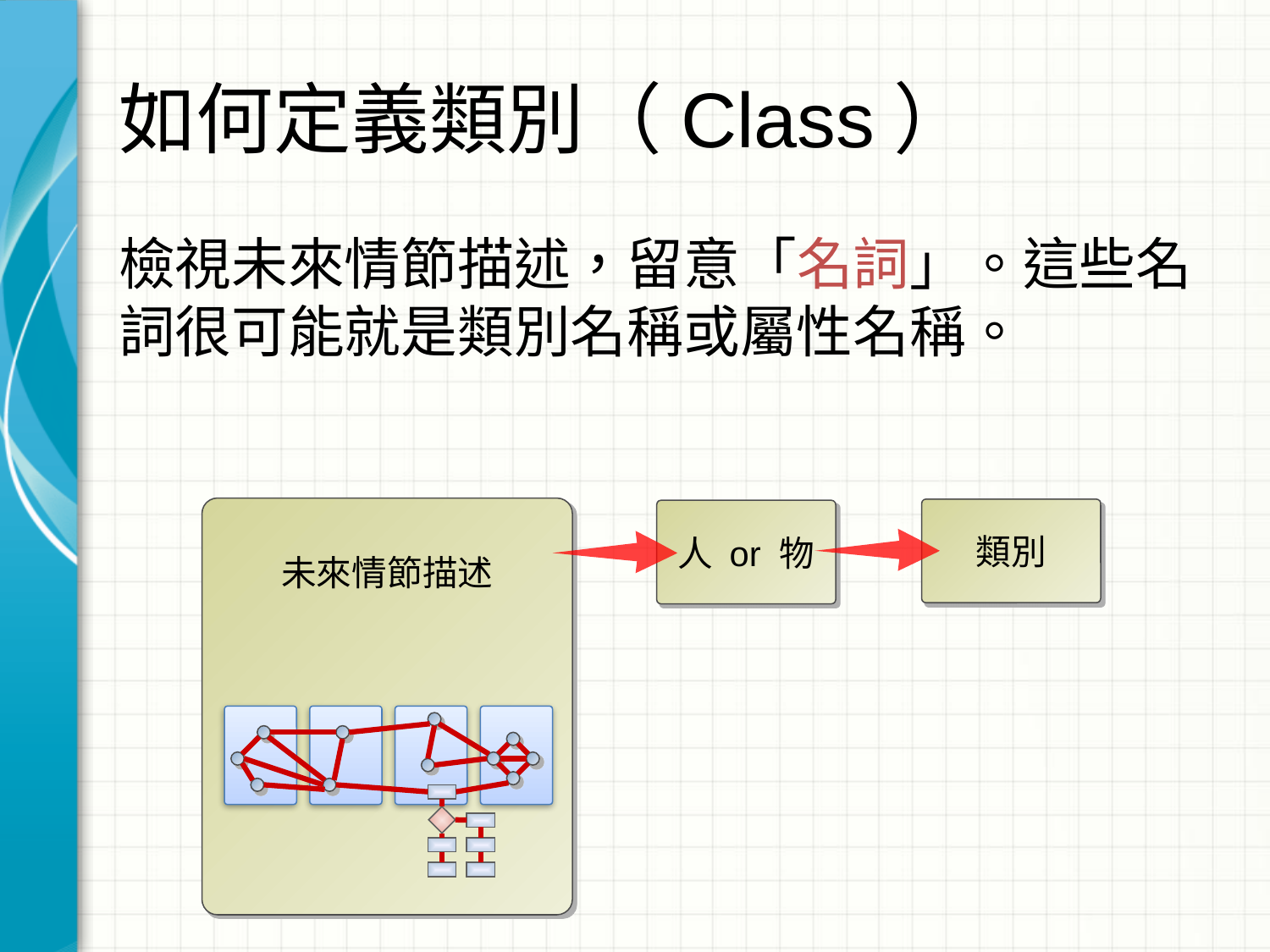

# 如何定義類別（Class）
檢視未來情節描述，留意「名詞」。這些名詞很可能就是類別名稱或屬性名稱。
未來情節描述
類別
人 or 物